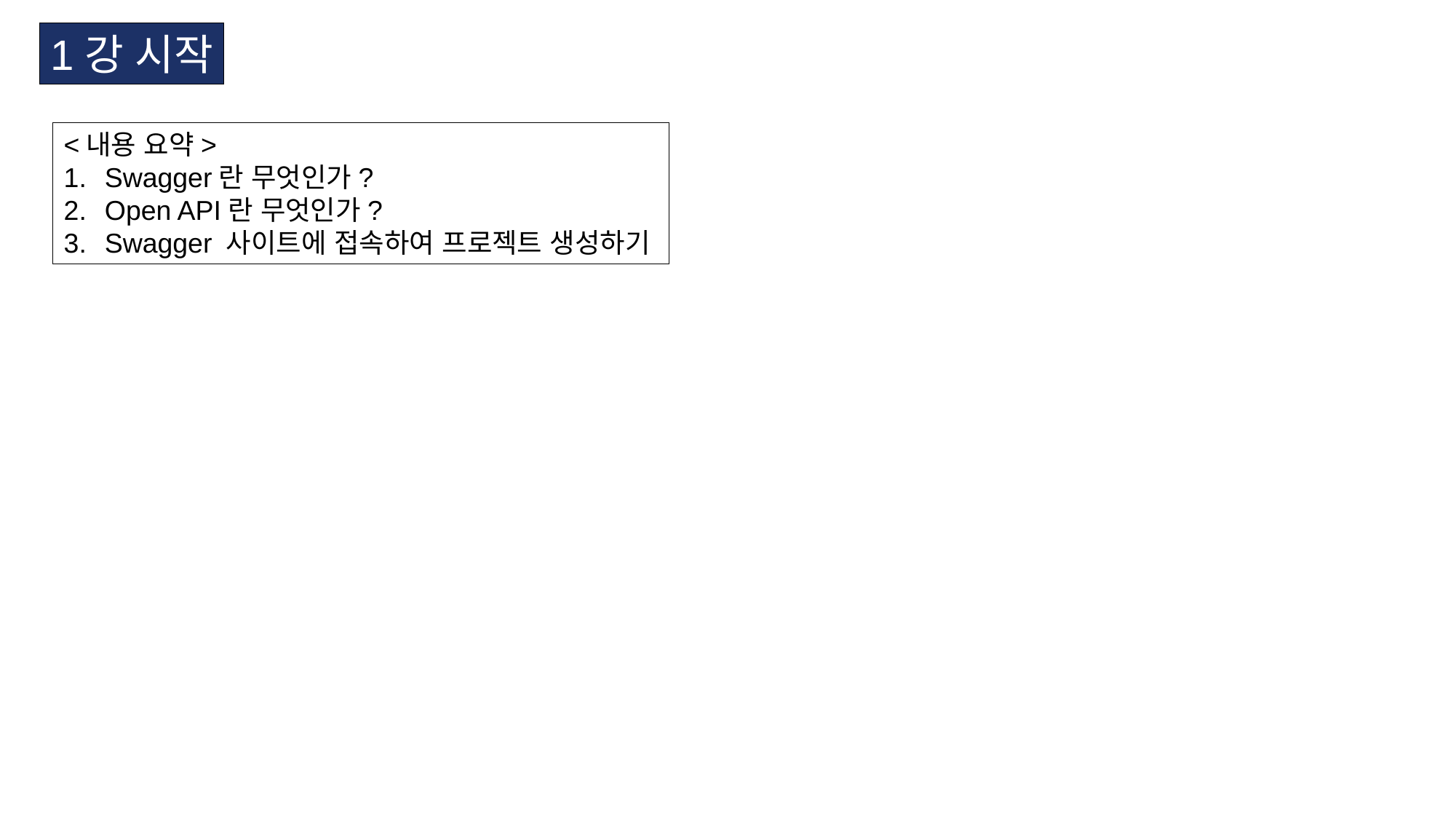

1강 시작
<내용 요약>
Swagger란 무엇인가?
Open API란 무엇인가?
Swagger 사이트에 접속하여 프로젝트 생성하기